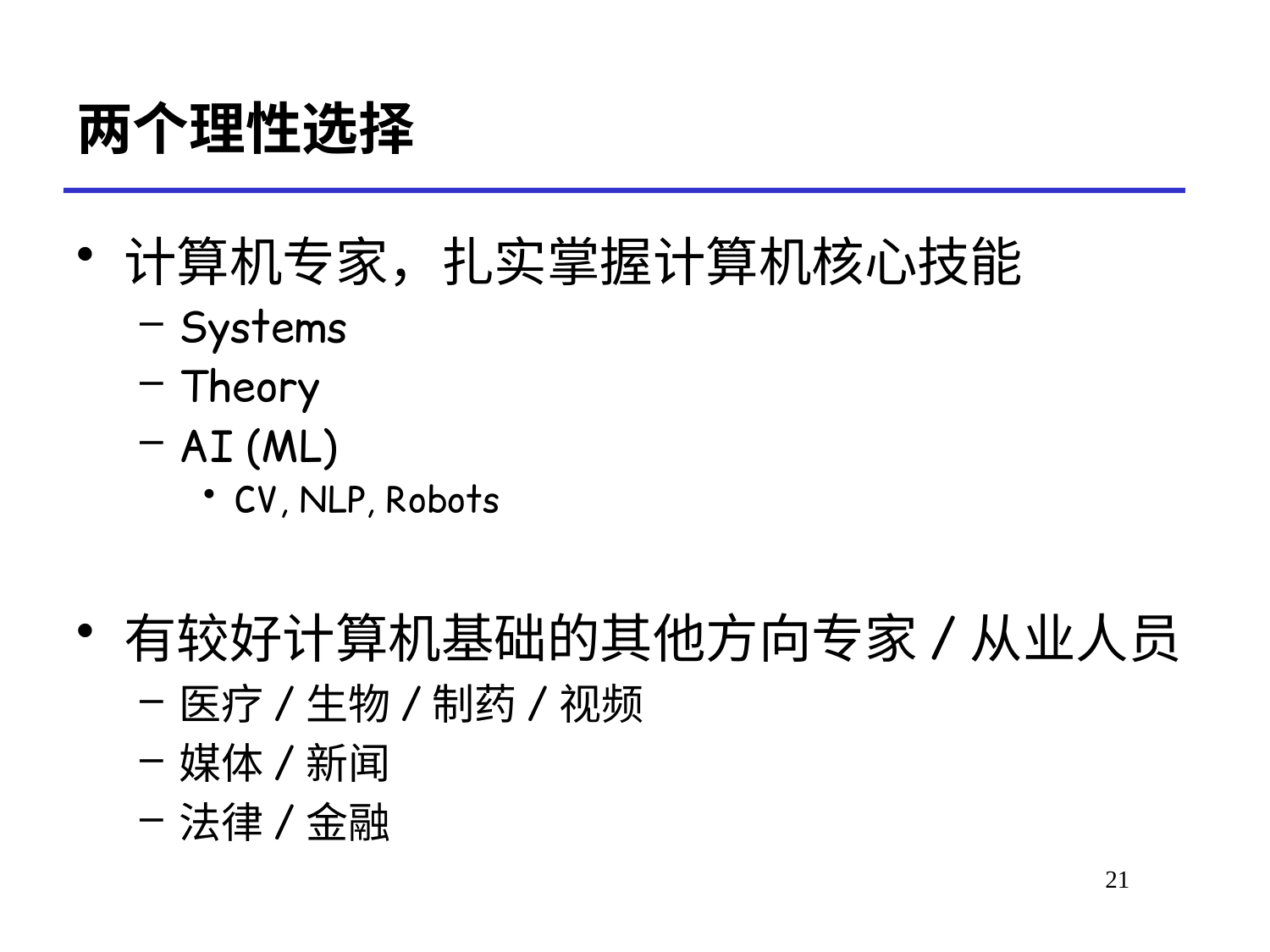

# 两个理性选择
计算机专家，扎实掌握计算机核心技能
Systems
Theory
AI (ML)
CV, NLP, Robots

有较好计算机基础的其他方向专家/从业人员
医疗/生物/制药/视频
媒体/新闻
法律/金融

21